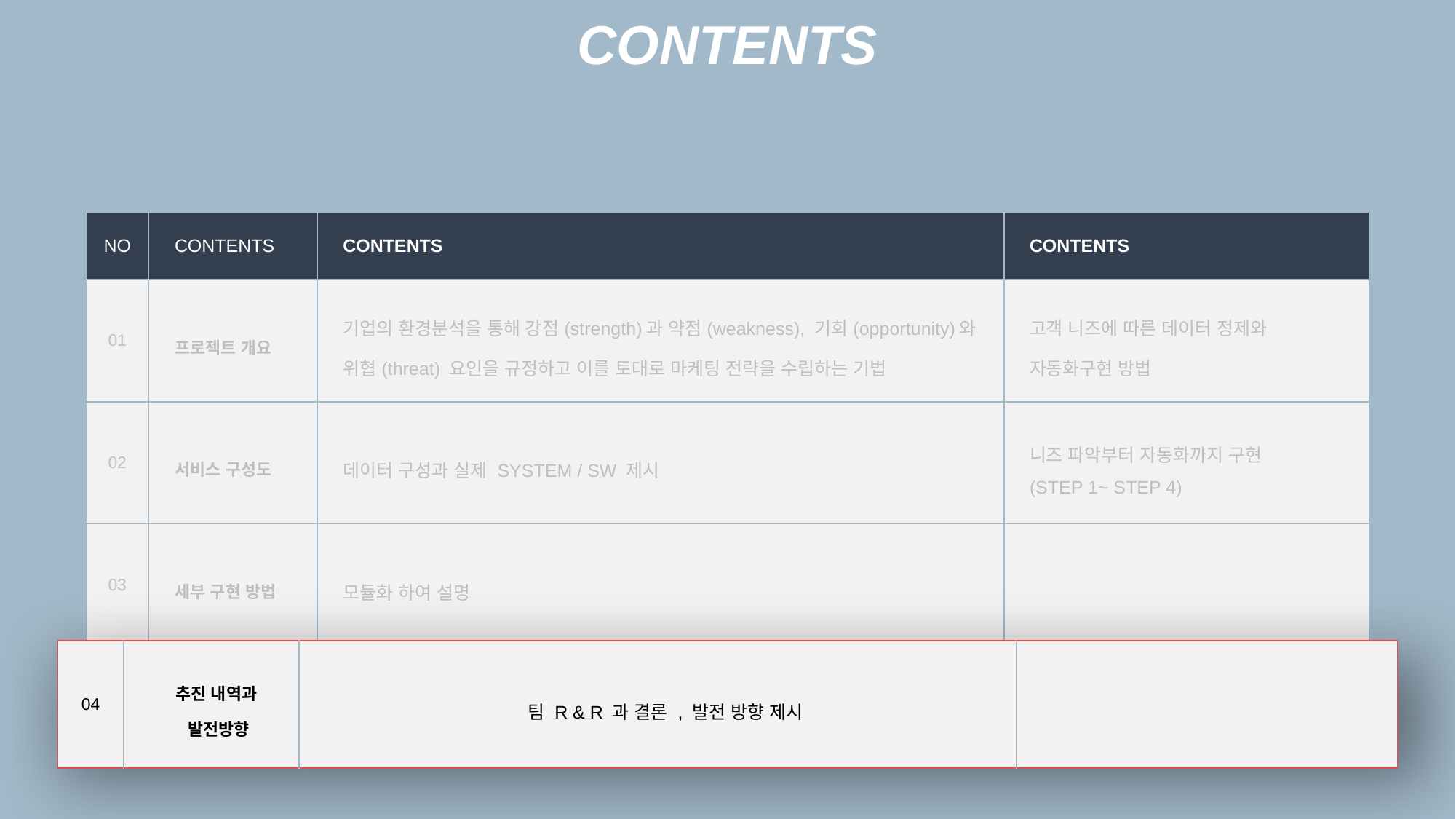

CONTENTS
| NO | CONTENTS | CONTENTS | CONTENTS |
| --- | --- | --- | --- |
| 01 | 프로젝트 개요 | 기업의 환경분석을 통해 강점(strength)과 약점(weakness), 기회(opportunity)와 위협(threat) 요인을 규정하고 이를 토대로 마케팅 전략을 수립하는 기법 | 고객 니즈에 따른 데이터 정제와 자동화구현 방법 |
| 02 | 서비스 구성도 | 데이터 구성과 실제 SYSTEM / SW 제시 | 니즈 파악부터 자동화까지 구현 (STEP 1~ STEP 4) |
| 03 | 세부 구현 방법 | 모듈화 하여 설명 |  |
| 04 | 추진 내역과 발전방향 | 팀 R & R 과 결론 , 발전 방향 제시 |  |
| 04 | 추진 내역과 발전방향 | 팀 R & R 과 결론 , 발전 방향 제시 |  |
| --- | --- | --- | --- |